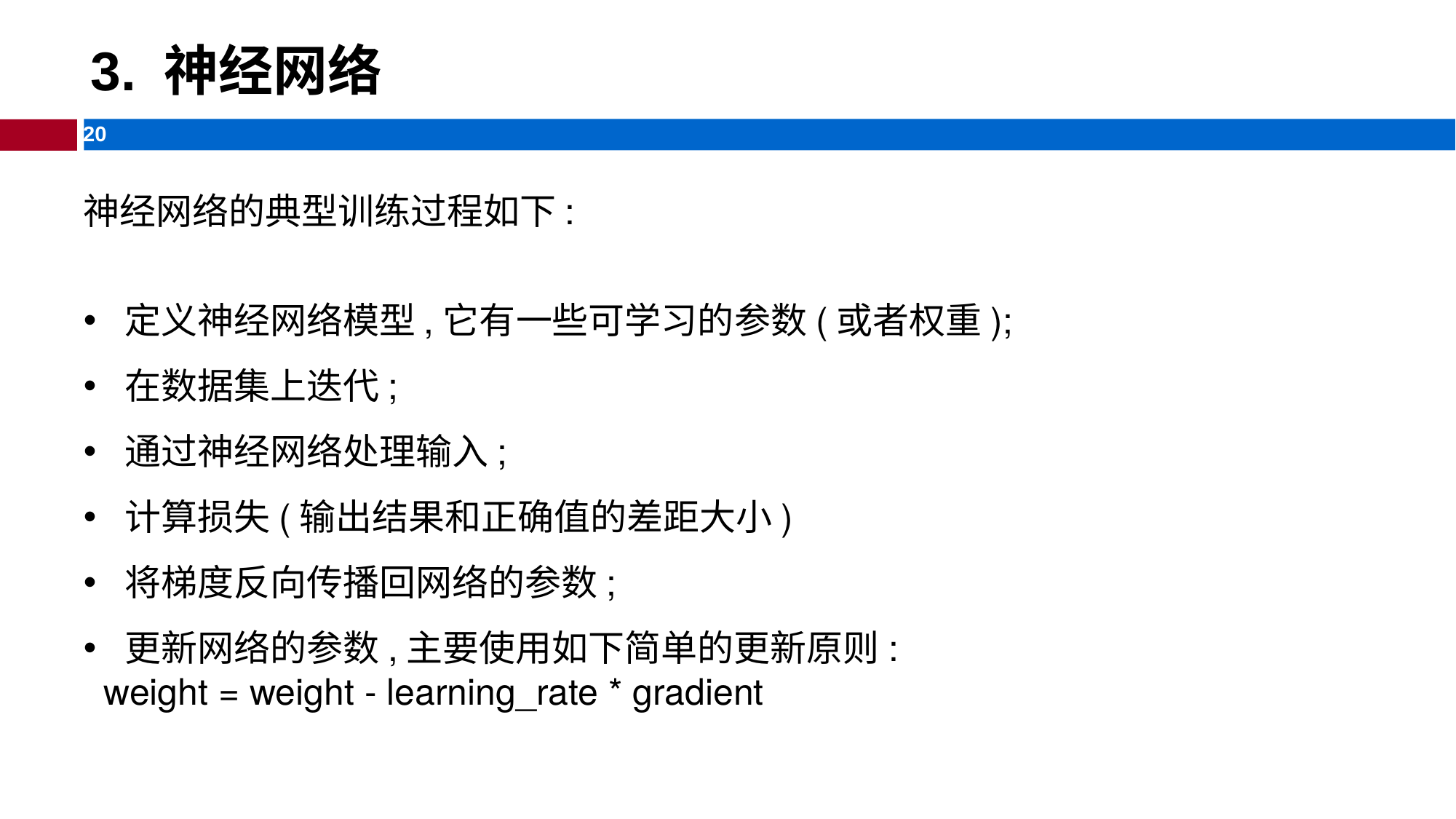

# 3. 神经网络
神经网络的典型训练过程如下:

定义神经网络模型,它有一些可学习的参数(或者权重);
在数据集上迭代;
通过神经网络处理输入;
计算损失(输出结果和正确值的差距大小)
将梯度反向传播回网络的参数;
更新网络的参数,主要使用如下简单的更新原则:
  weight = weight - learning_rate * gradient